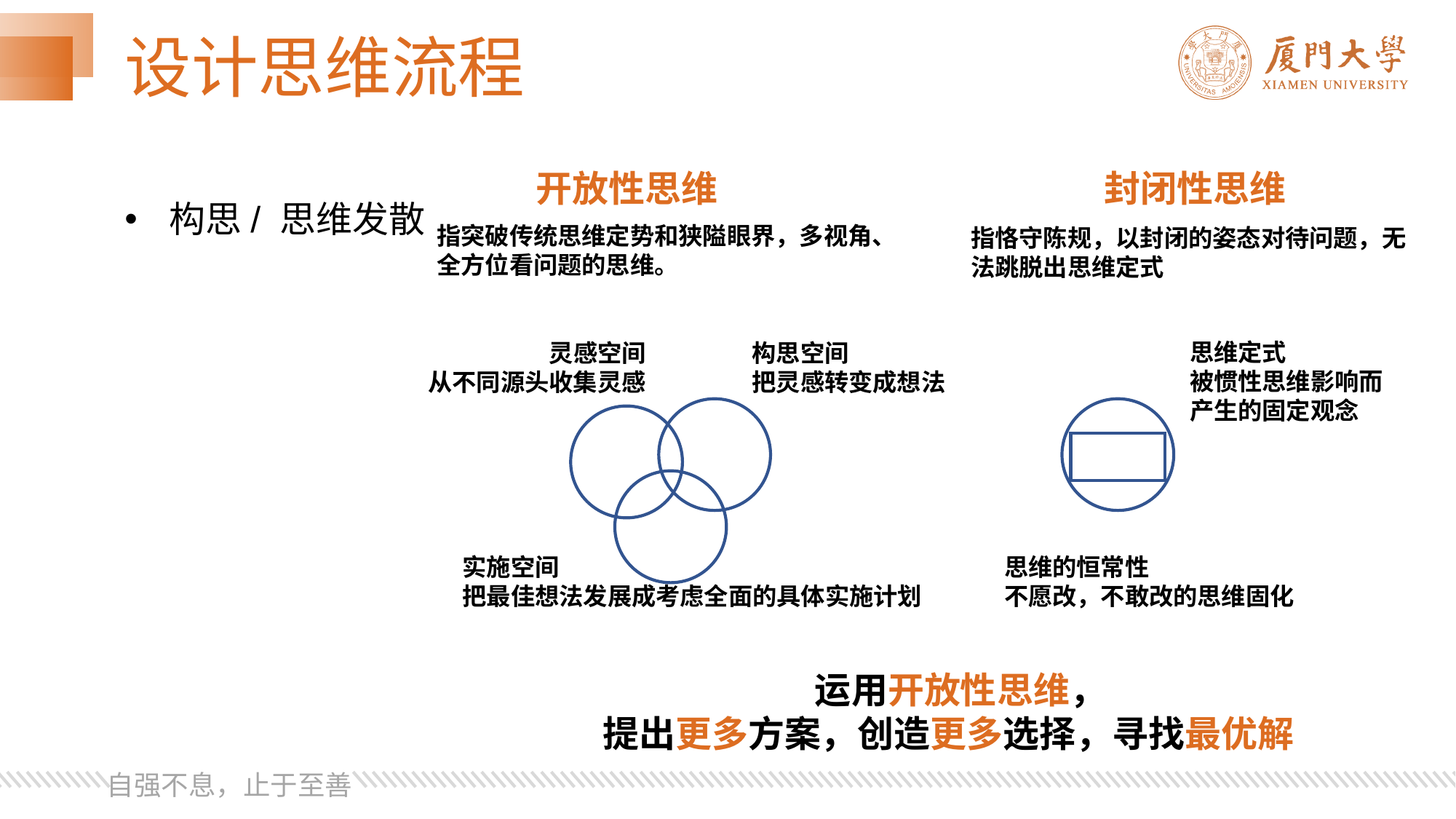

# 设计思维流程
开放性思维
封闭性思维
 构思/ 思维发散

指突破传统思维定势和狭隘眼界，多视角、全方位看问题的思维。
指恪守陈规，以封闭的姿态对待问题，无法跳脱出思维定式
思维定式
被惯性思维影响而产生的固定观念
灵感空间
从不同源头收集灵感
构思空间
把灵感转变成想法

实施空间
把最佳想法发展成考虑全面的具体实施计划
思维的恒常性
不愿改，不敢改的思维固化
运用开放性思维，
提出更多方案，创造更多选择，寻找最优解